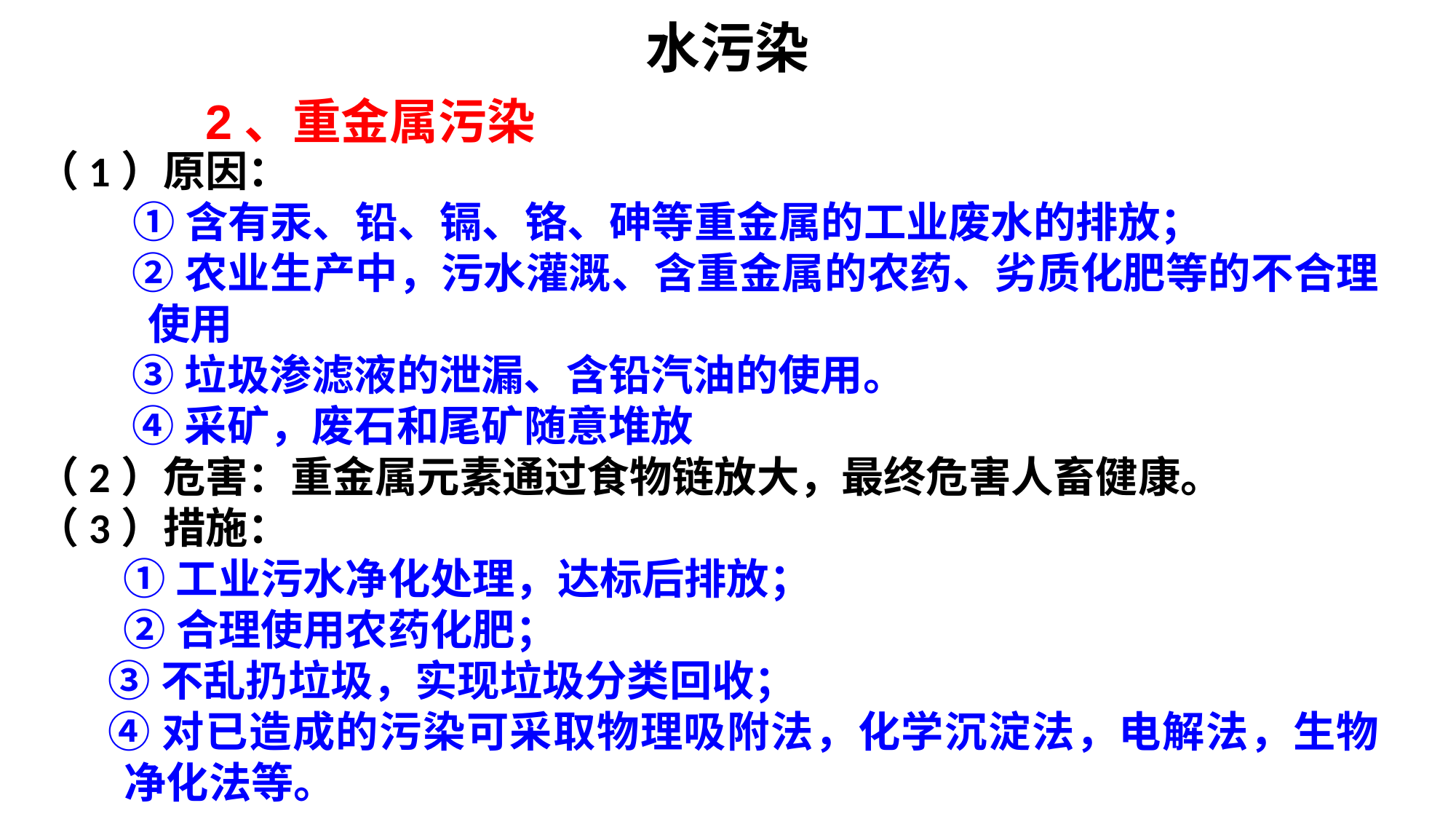

水污染
2、重金属污染
（1）原因：
          ①含有汞、铅、镉、铬、砷等重金属的工业废水的排放；
②农业生产中，污水灌溉、含重金属的农药、劣质化肥等的不合理使用
③垃圾渗滤液的泄漏、含铅汽油的使用。
④采矿，废石和尾矿随意堆放
（2）危害：重金属元素通过食物链放大，最终危害人畜健康。
（3）措施：
         ①工业污水净化处理，达标后排放；
         ②合理使用农药化肥；
③不乱扔垃圾，实现垃圾分类回收；
④对已造成的污染可采取物理吸附法，化学沉淀法，电解法，生物净化法等。